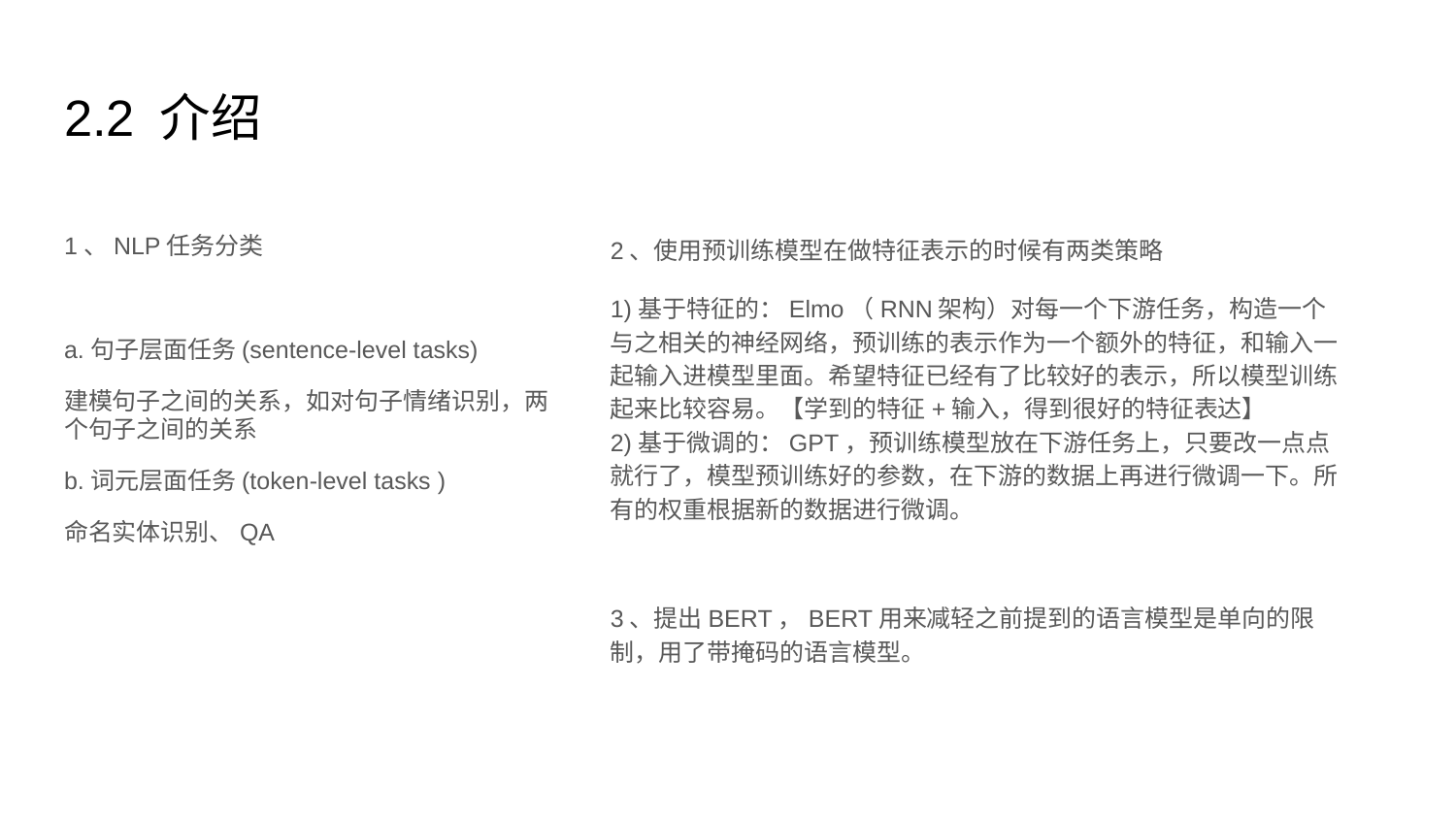

# 2.2 介绍

2、使用预训练模型在做特征表示的时候有两类策略
1)基于特征的：Elmo（RNN架构）对每一个下游任务，构造一个与之相关的神经网络，预训练的表示作为一个额外的特征，和输入一起输入进模型里面。希望特征已经有了比较好的表示，所以模型训练起来比较容易。【学到的特征+输入，得到很好的特征表达】
2)基于微调的：GPT，预训练模型放在下游任务上，只要改一点点就行了，模型预训练好的参数，在下游的数据上再进行微调一下。所有的权重根据新的数据进行微调。

3、提出BERT，BERT用来减轻之前提到的语言模型是单向的限制，用了带掩码的语言模型。

1、NLP任务分类

a.句子层面任务(sentence-level tasks)
建模句子之间的关系，如对句子情绪识别，两个句子之间的关系
b.词元层面任务(token-level tasks )
命名实体识别、QA